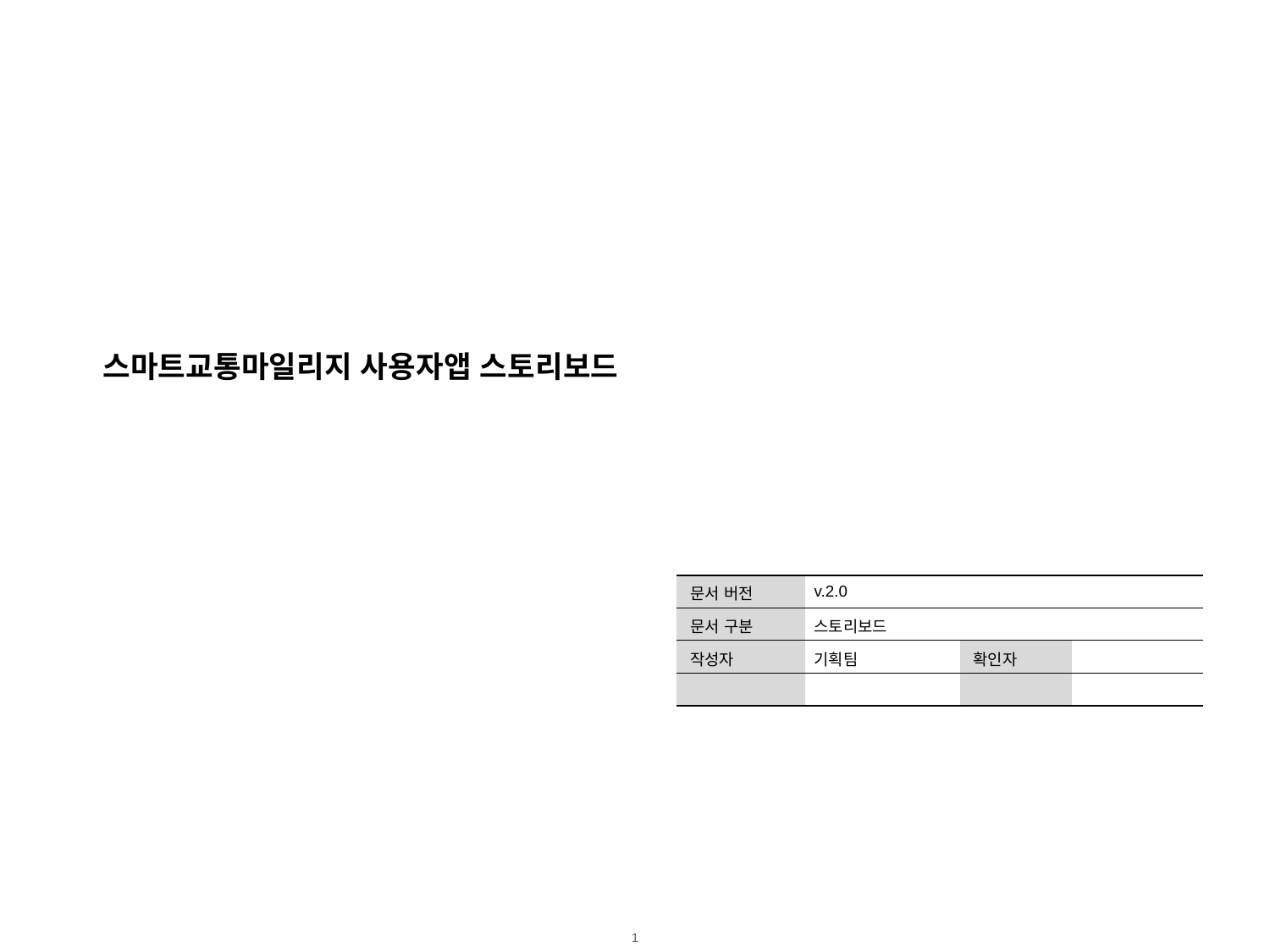

스마트교통마일리지 사용자앱 스토리보드
| 문서 버전 | v.2.0 |  |  |
| --- | --- | --- | --- |
| 문서 구분 | 스토리보드 |  |  |
| 작성자 | 기획팀 | 확인자 |  |
|  |  |  |  |